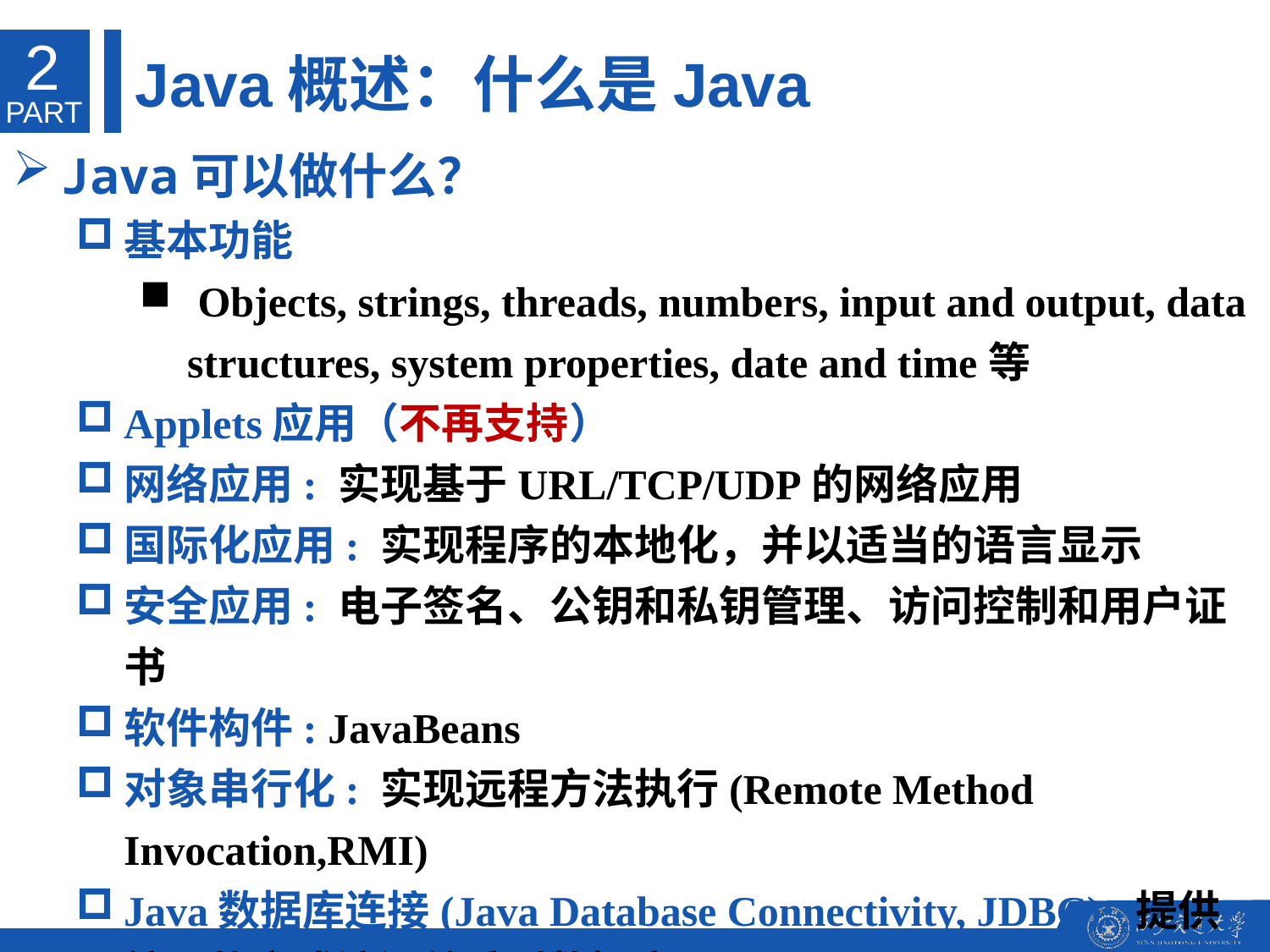

2
Java概述：什么是Java
PART
Java可以做什么？
基本功能
 Objects, strings, threads, numbers, input and output, data structures, system properties, date and time等
Applets应用（不再支持）
网络应用: 实现基于URL/TCP/UDP的网络应用
国际化应用: 实现程序的本地化，并以适当的语言显示
安全应用: 电子签名、公钥和私钥管理、访问控制和用户证书
软件构件: JavaBeans
对象串行化: 实现远程方法执行(Remote Method Invocation,RMI)
Java数据库连接(Java Database Connectivity, JDBC): 提供统一的方式访问关系型数据库